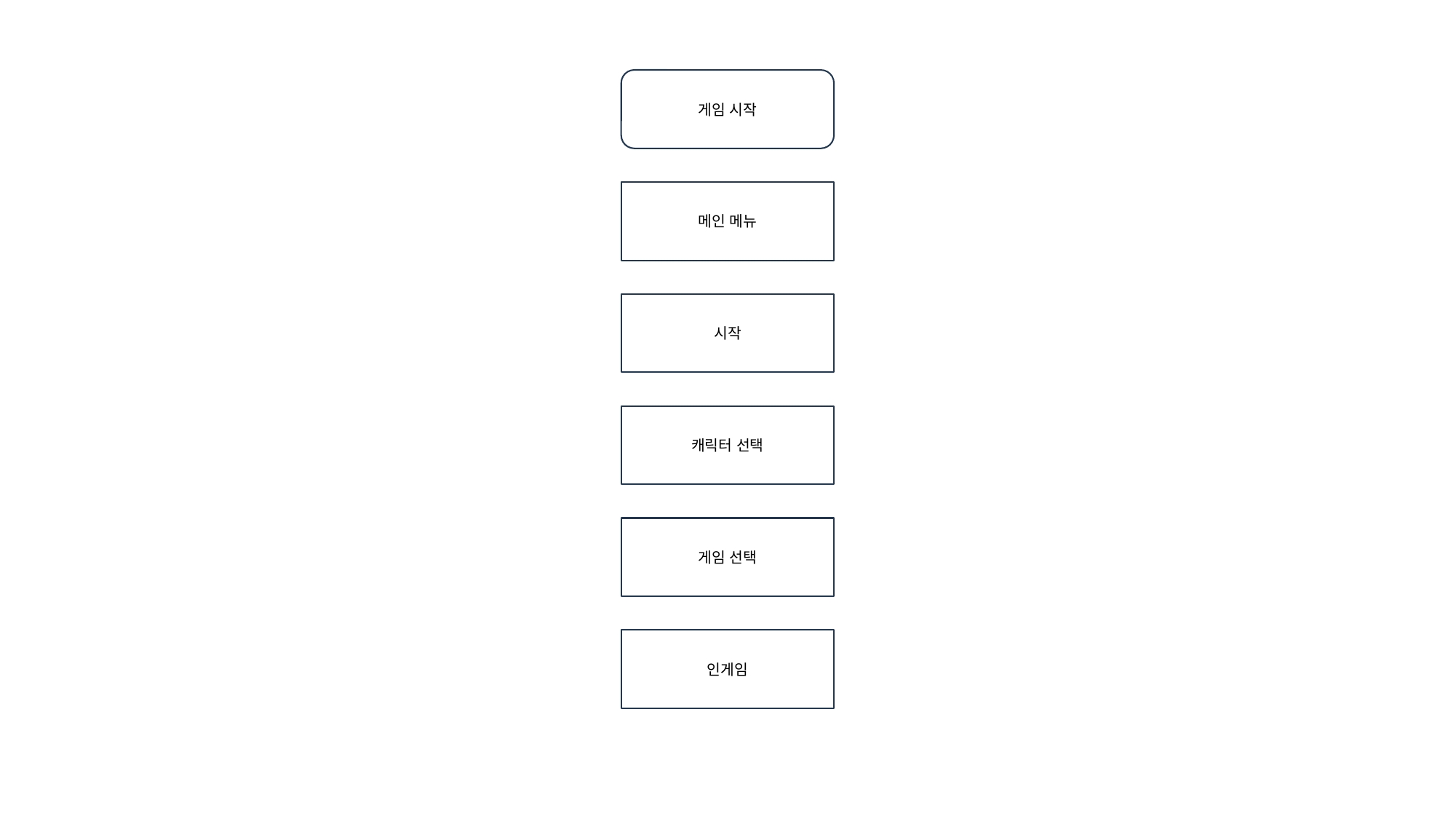

게임 시작
메인 메뉴
시작
캐릭터 선택
게임 선택
인게임